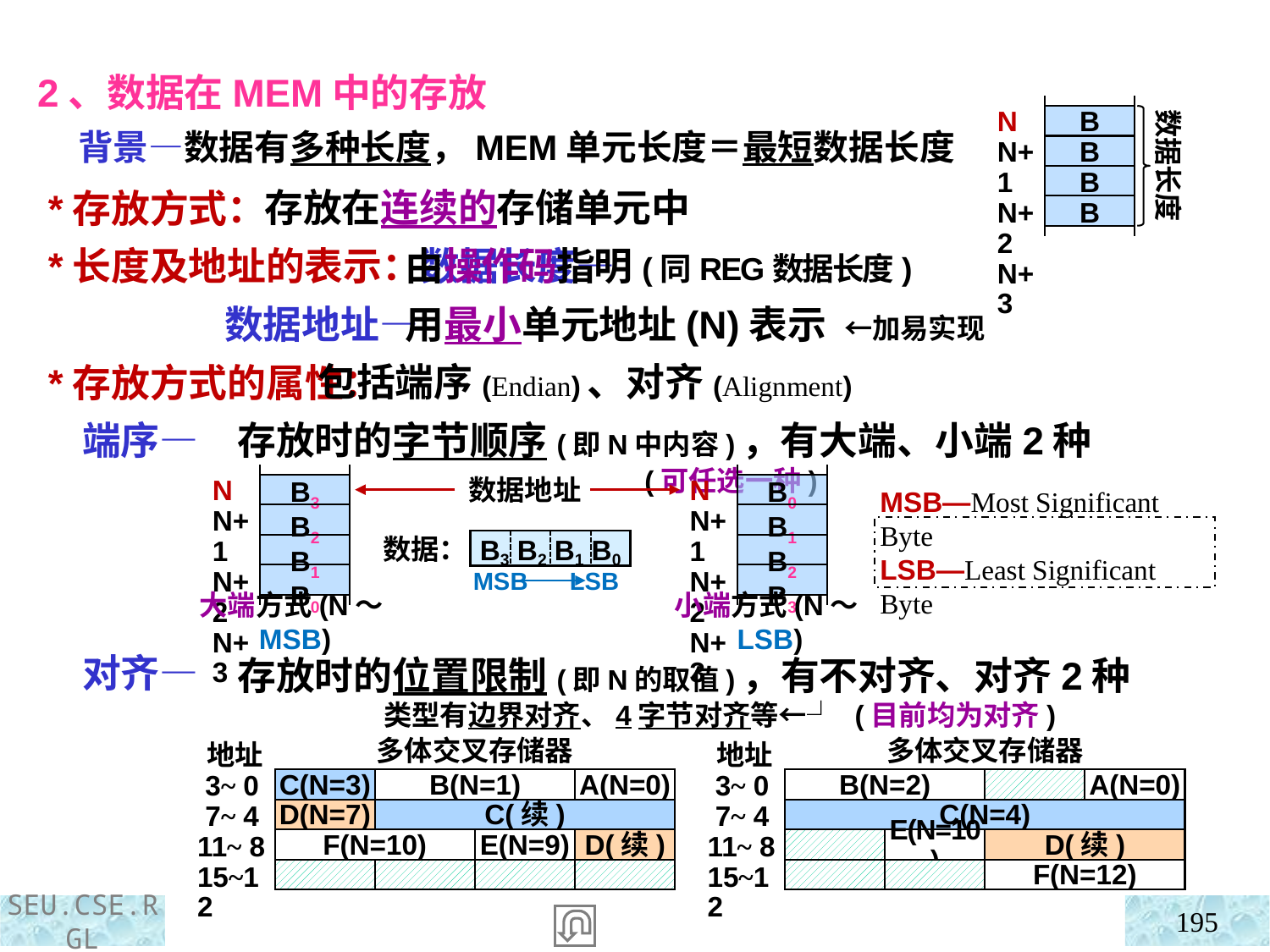

2、数据在MEM中的存放
    背景—数据有多种长度，MEM单元长度＝最短数据长度
N
N+1
N+2
N+3
B
B
B
B

数据长度
  存放在连续的存储单元中
                      由操作码指明(同REG数据长度)
                      用最小单元地址(N)表示  ←加易实现
        包括端序(Endian)、对齐(Alignment)
存放时的字节顺序(即N中内容)，有大端、小端2种
                                                    (可任选一种)

存放时的位置限制(即N的取值)，有不对齐、对齐2种
                      类型有边界对齐、4字节对齐等←┘  (目前均为对齐)
 *存放方式：
 *长度及地址的表示：数据长度—
                    数据地址—
 *存放方式的属性：
    端序—

    对齐—
N
N+1
N+2
N+3
B3
B2
B1
B0
数据地址
大端方式(N～MSB)
N
N+1
N+2
N+3
B0
B1
B2
B3
小端方式(N～LSB)
MSB—Most Significant Byte
LSB—Least Significant Byte
数据：
B3 B2 B1 B0
MSB      LSB
多体交叉存储器
地址
 3~ 0
 7~ 4
11~ 8
15~12
C(N=3)
B(N=1)
A(N=0)
D(N=7)
C(续)
F(N=10)
E(N=9)
D(续)

多体交叉存储器
地址
 3~ 0
 7~ 4
11~ 8
15~12
B(N=2)

A(N=0)
C(N=4)

E(N=10)
D(续)

F(N=12)
195